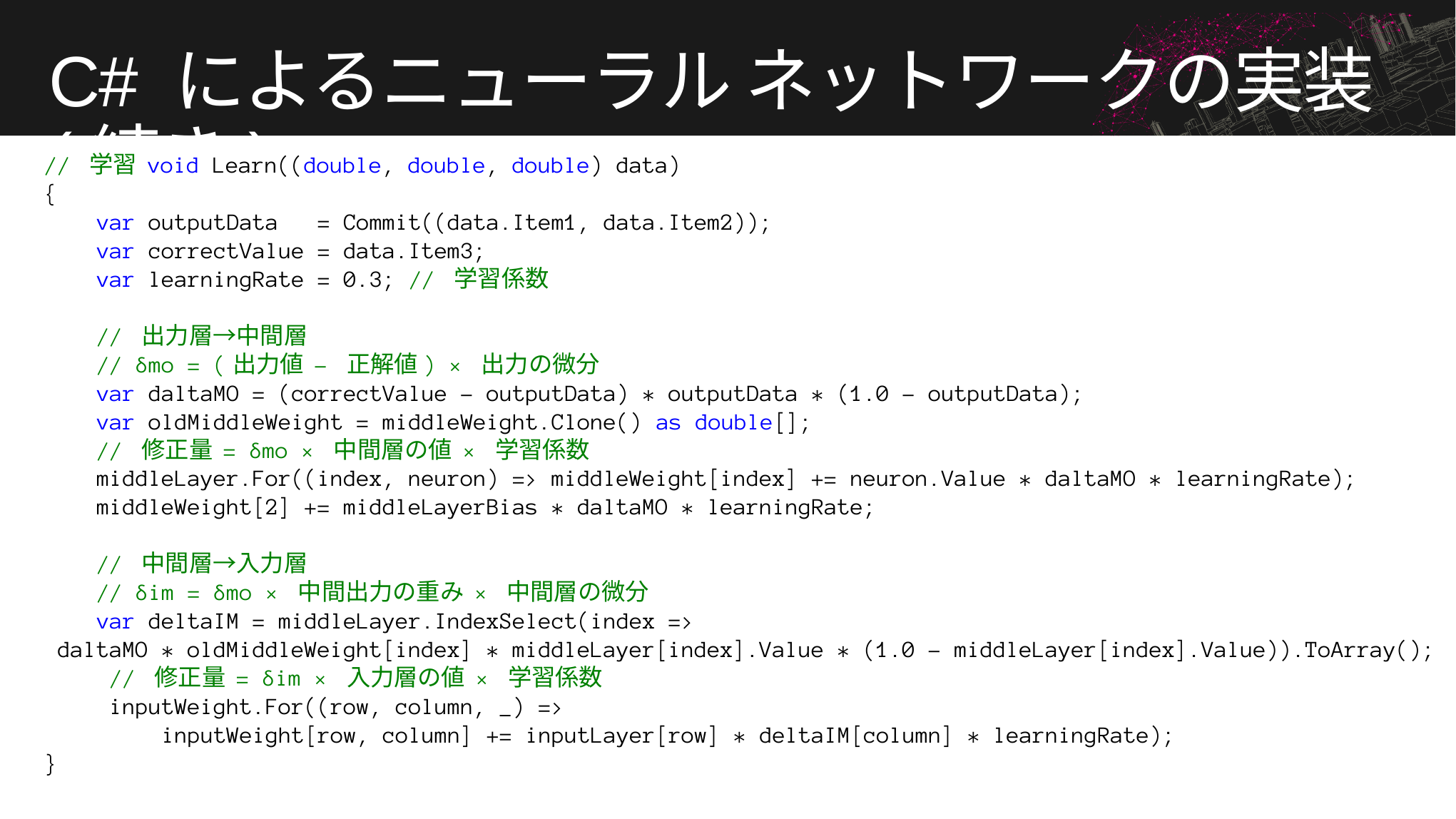

# C# によるニューラル ネットワークの実装 (続き)
// 学習 void Learn((double, double, double) data)
{
    var outputData   = Commit((data.Item1, data.Item2));
    var correctValue = data.Item3;
    var learningRate = 0.3; // 学習係数

    // 出力層→中間層
    // δmo = (出力値 - 正解値) × 出力の微分
    var daltaMO = (correctValue - outputData) * outputData * (1.0 - outputData);
    var oldMiddleWeight = middleWeight.Clone() as double[];
    // 修正量 = δmo × 中間層の値 × 学習係数
    middleLayer.For((index, neuron) => middleWeight[index] += neuron.Value * daltaMO * learningRate);
    middleWeight[2] += middleLayerBias * daltaMO * learningRate;

    // 中間層→入力層
    // δim = δmo × 中間出力の重み × 中間層の微分
    var deltaIM = middleLayer.IndexSelect(index =>
 daltaMO * oldMiddleWeight[index] * middleLayer[index].Value * (1.0 - middleLayer[index].Value)).ToArray();
     // 修正量 = δim × 入力層の値 × 学習係数
     inputWeight.For((row, column, _) =>
         inputWeight[row, column] += inputLayer[row] * deltaIM[column] * learningRate);
}